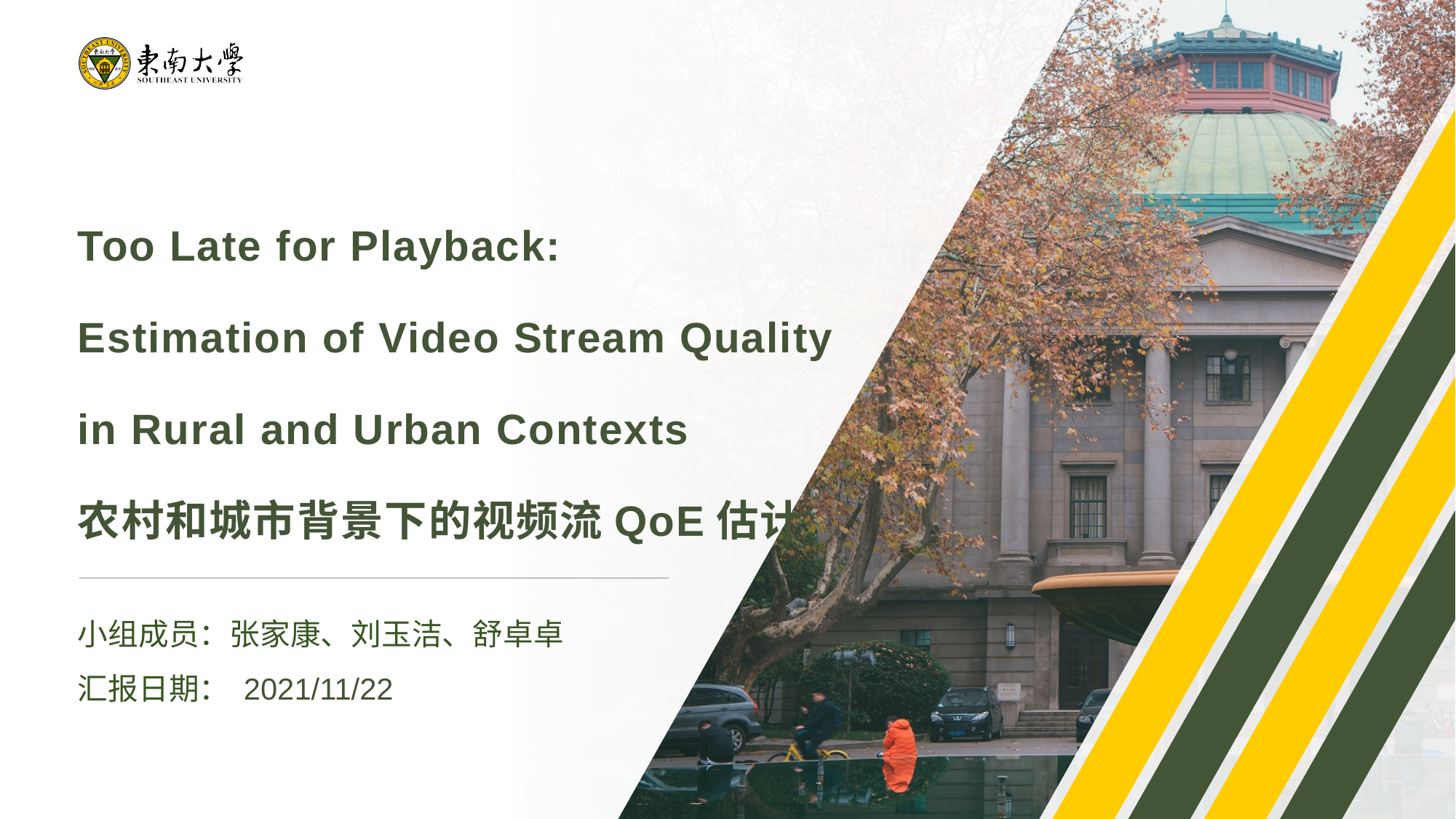

Too Late for Playback:
Estimation of Video Stream Quality
in Rural and Urban Contexts
农村和城市背景下的视频流QoE估计
小组成员：张家康、刘玉洁、舒卓卓汇报日期： 2021/11/22